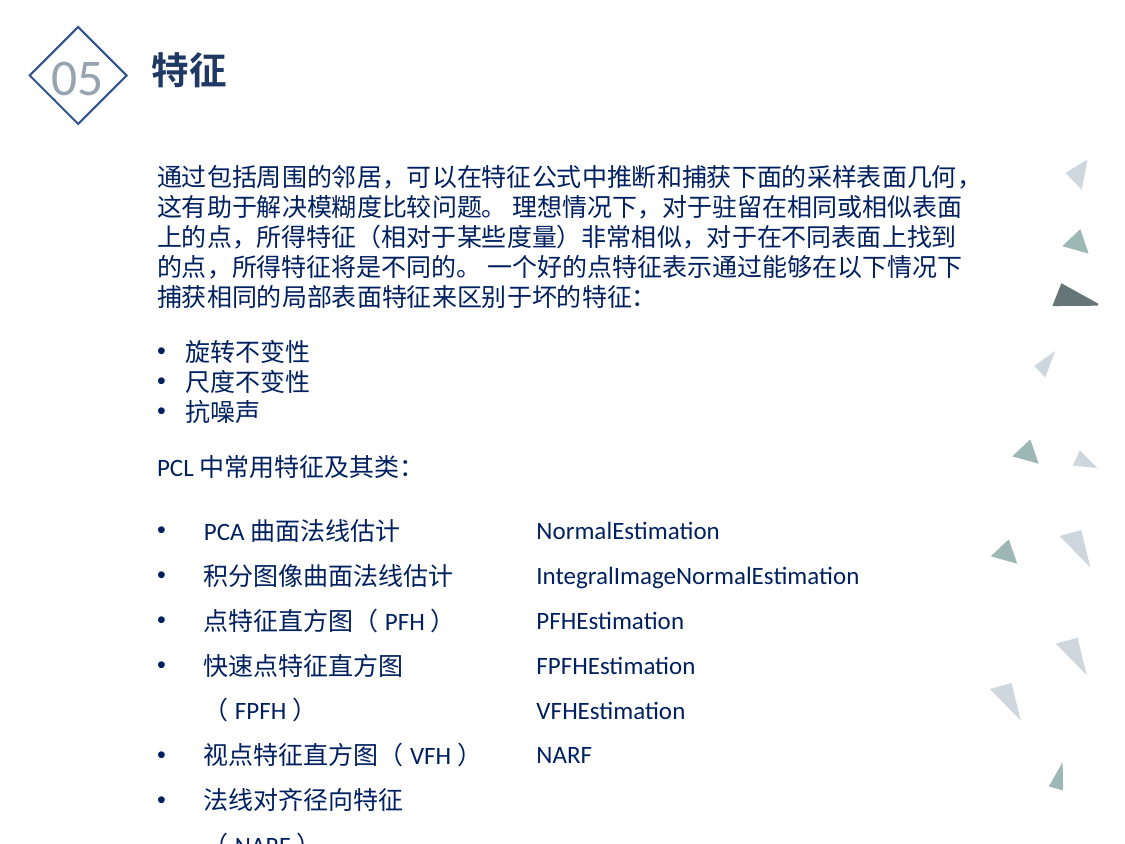

05
特征

通过包括周围的邻居，可以在特征公式中推断和捕获下面的采样表面几何，这有助于解决模糊度比较问题。 理想情况下，对于驻留在相同或相似表面上的点，所得特征（相对于某些度量）非常相似，对于在不同表面上找到的点，所得特征将是不同的。 一个好的点特征表示通过能够在以下情况下捕获相同的局部表面特征来区别于坏的特征：
旋转不变性
尺度不变性
抗噪声
PCL中常用特征及其类：

NormalEstimation
IntegralImageNormalEstimation
PFHEstimation
FPFHEstimation
VFHEstimation
NARF
PCA曲面法线估计
积分图像曲面法线估计
点特征直方图（PFH）
快速点特征直方图（FPFH）
视点特征直方图（VFH）
法线对齐径向特征（NARF）